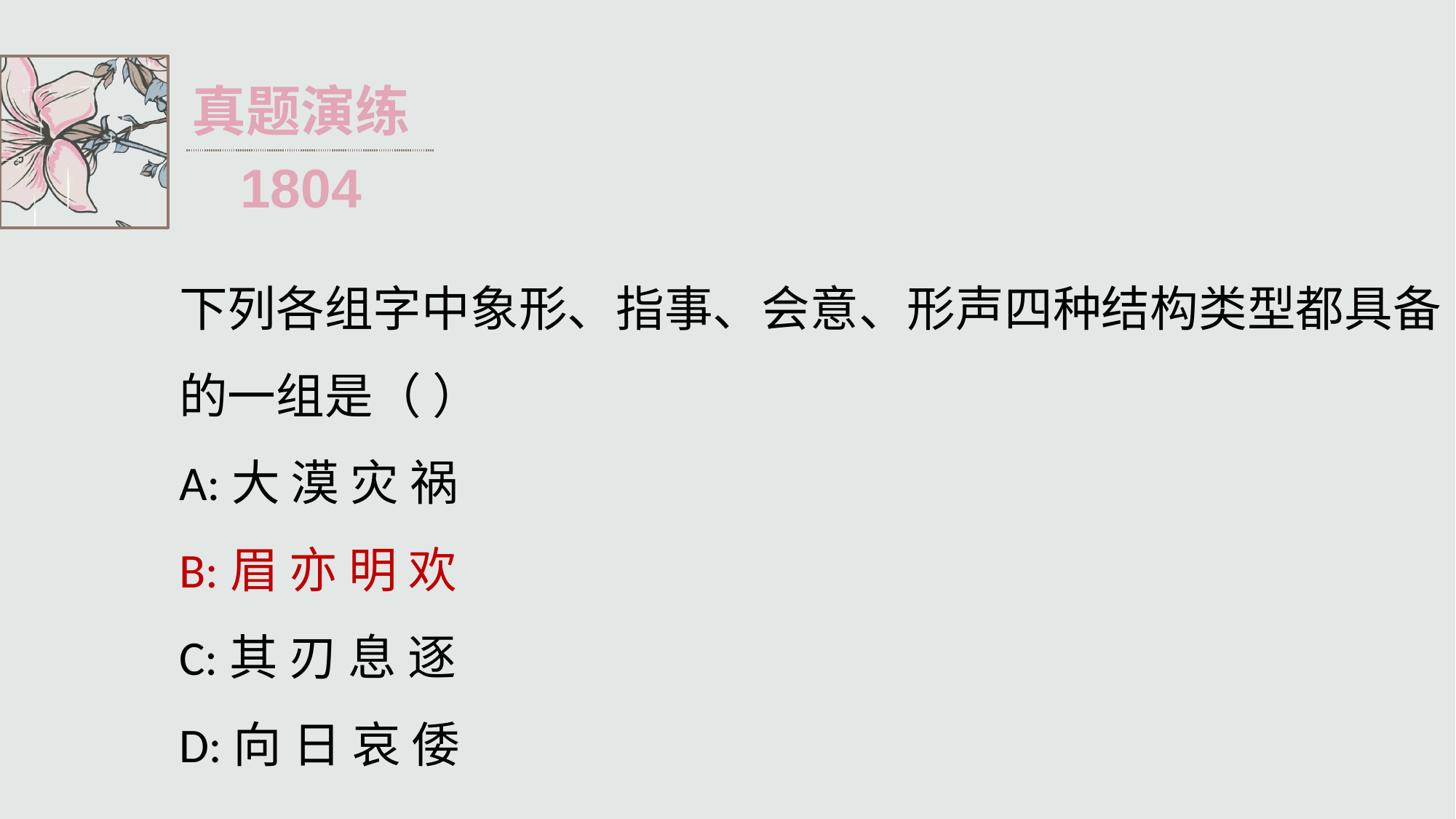

真题演练
1804
下列各组字中象形、指事、会意、形声四种结构类型都具备的一组是（ ）
A:大 漠 灾 祸
B:眉 亦 明 欢
C:其 刃 息 逐
D:向 日 哀 倭